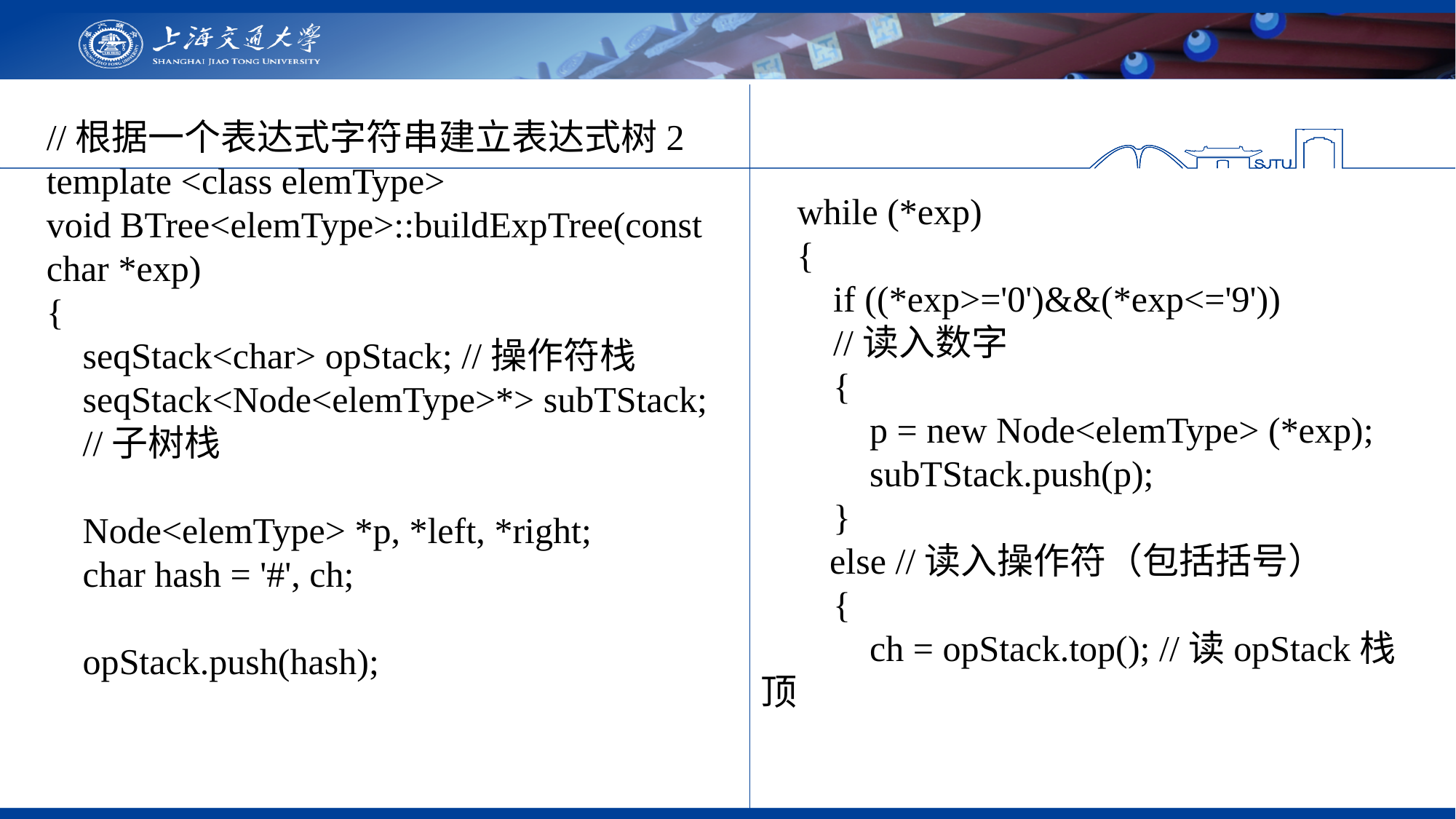

//根据一个表达式字符串建立表达式树2
template <class elemType>
void BTree<elemType>::buildExpTree(const char *exp)
{
    seqStack<char> opStack; //操作符栈
    seqStack<Node<elemType>*> subTStack;
    //子树栈

    Node<elemType> *p, *left, *right;
    char hash = '#', ch;

    opStack.push(hash);
     while (*exp)
    {
        if ((*exp>='0')&&(*exp<='9'))
        //读入数字
        {
            p = new Node<elemType> (*exp);
            subTStack.push(p);
        }
          else //读入操作符（包括括号）
        {
            ch = opStack.top(); //读opStack栈顶